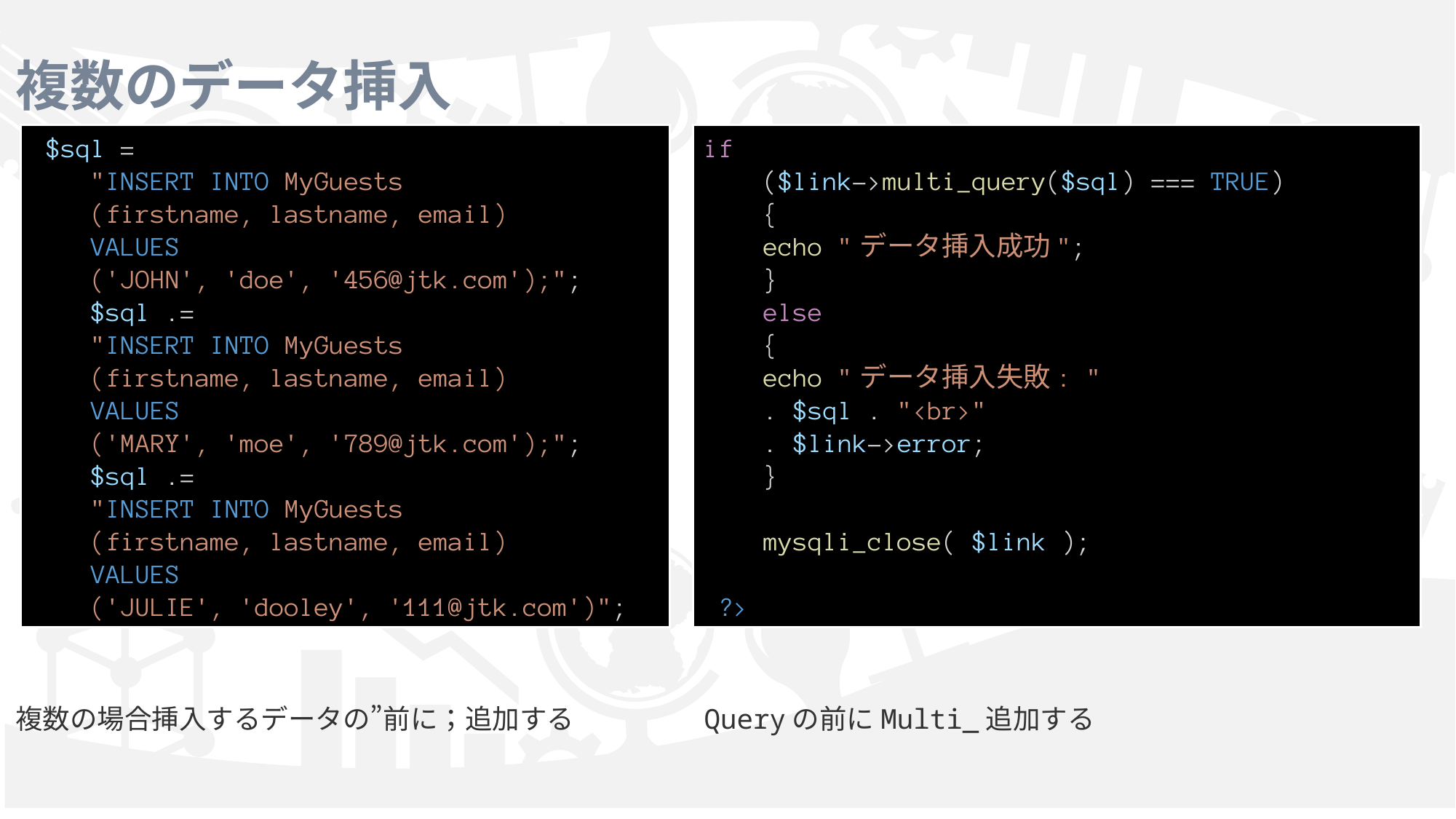

# 複数のデータ挿入
 $sql =
    "INSERT INTO MyGuests
    (firstname, lastname, email)
    VALUES
    ('JOHN', 'doe', '456@jtk.com');";
    $sql .=
    "INSERT INTO MyGuests
    (firstname, lastname, email)
    VALUES
    ('MARY', 'moe', '789@jtk.com');";
    $sql .=
    "INSERT INTO MyGuests
    (firstname, lastname, email)
    VALUES
    ('JULIE', 'dooley', '111@jtk.com')";
if
    ($link->multi_query($sql) === TRUE)
    {
    echo "データ挿入成功";
    }
    else
    {
    echo "データ挿入失敗: "
    . $sql . "<br>"
    . $link->error;
    }
    mysqli_close( $link );

 ?>
複数の場合挿入するデータの”前に；追加する
Queryの前にMulti_追加する